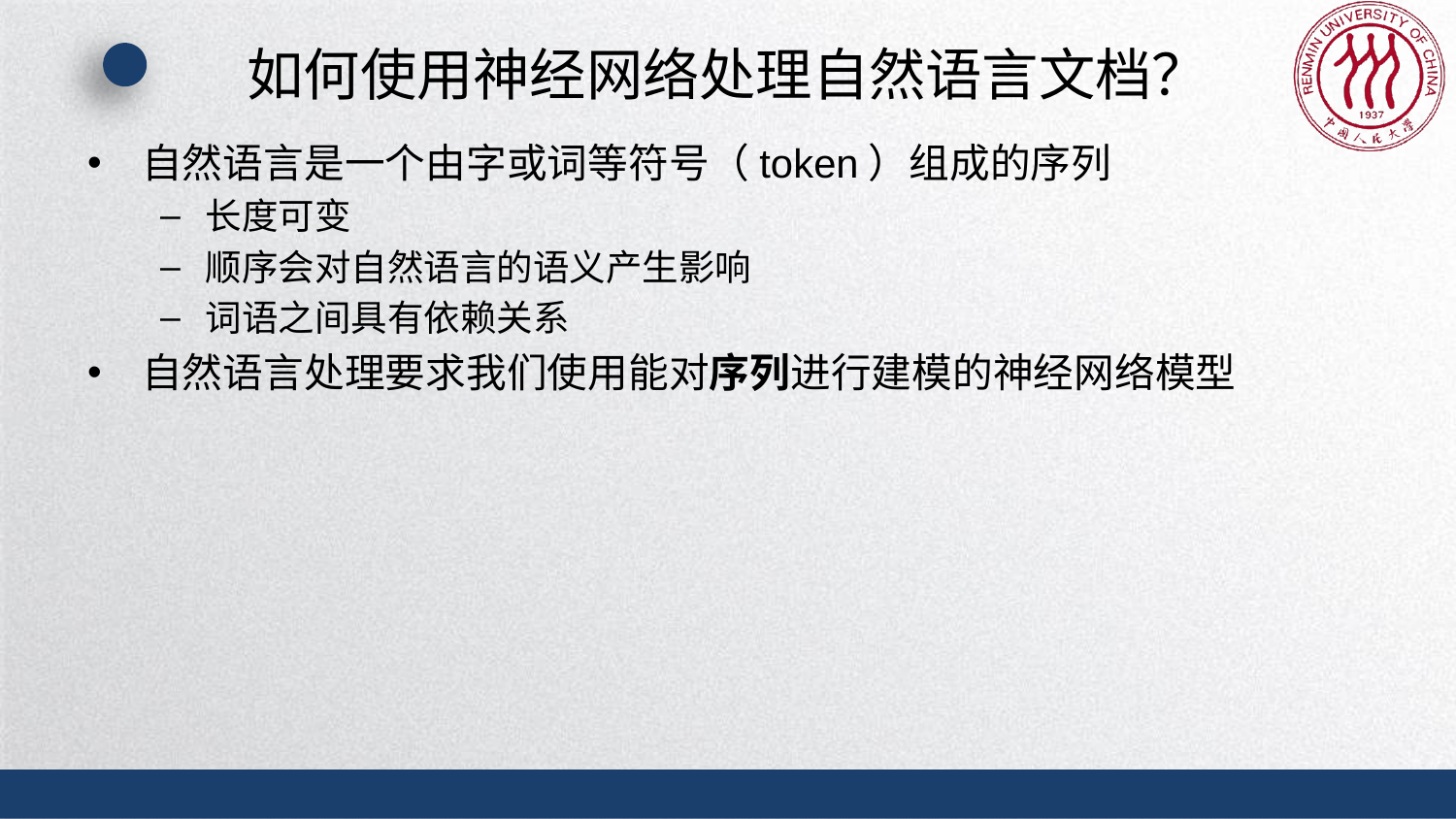

# 如何使用神经网络处理自然语言文档？
自然语言是一个由字或词等符号（token）组成的序列
长度可变
顺序会对自然语言的语义产生影响
词语之间具有依赖关系
自然语言处理要求我们使用能对序列进行建模的神经网络模型